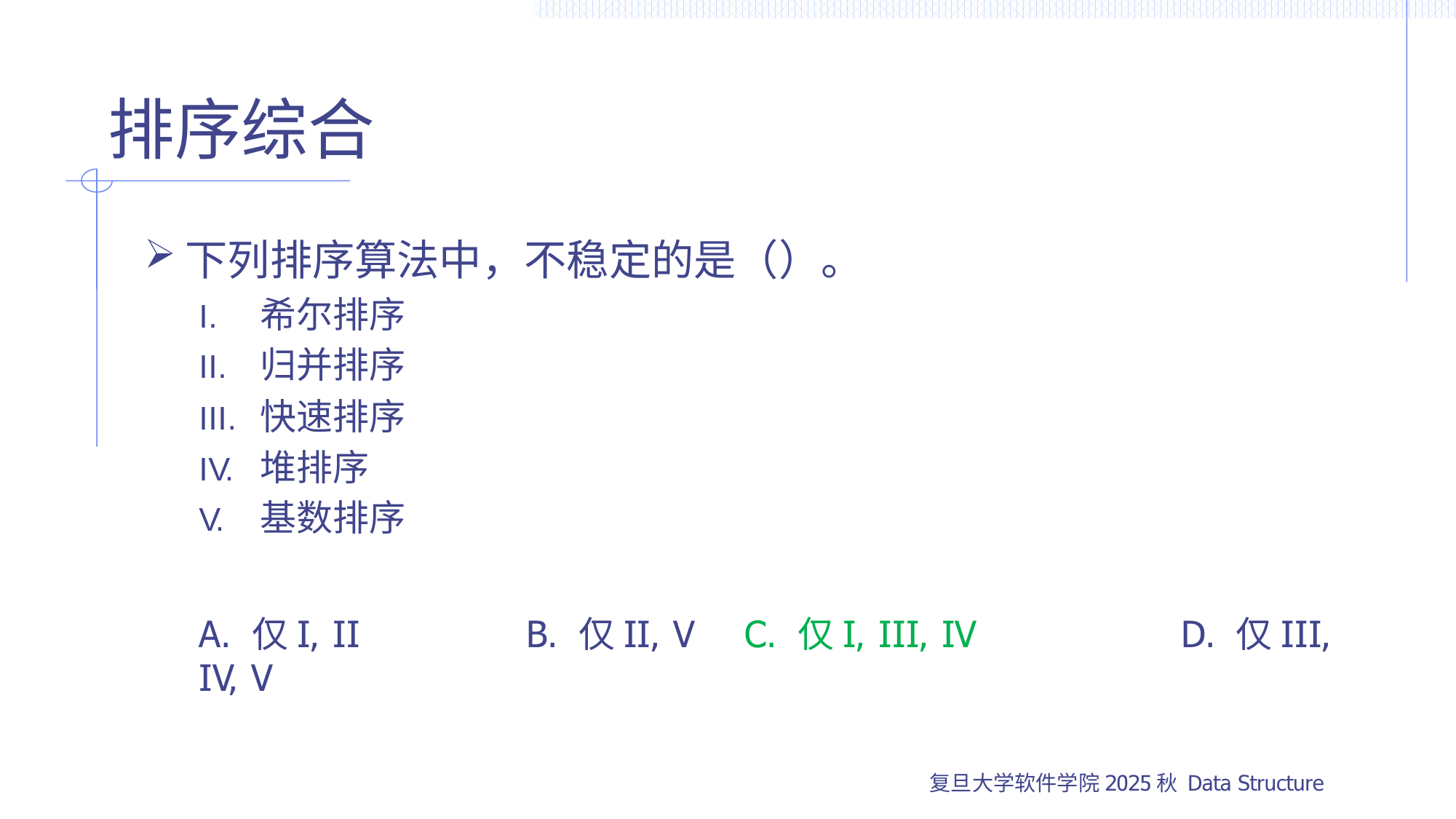

# 排序综合
下列排序算法中，不稳定的是（）。
希尔排序
归并排序
快速排序
堆排序
基数排序

A. 仅I, II		B. 仅II, V	C. 仅I, III, IV		D. 仅III, IV, V